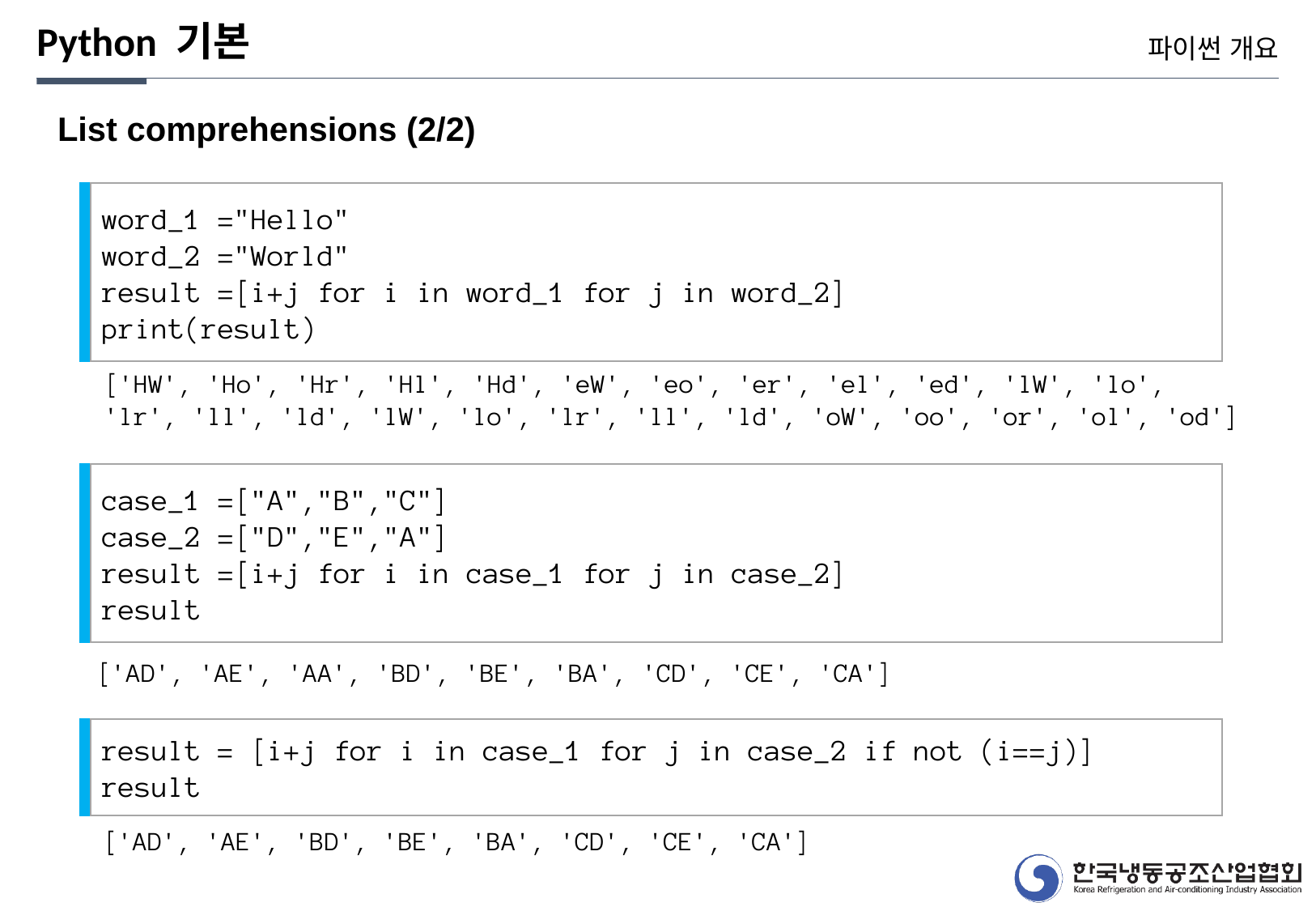

Python 기본
파이썬 개요
List comprehensions (2/2)

word_1 ="Hello"
word_2 ="World"
result =[i+j for i in word_1 for j in word_2]
print(result)
['HW', 'Ho', 'Hr', 'Hl', 'Hd', 'eW', 'eo', 'er', 'el', 'ed', 'lW', 'lo', 'lr', 'll', 'ld', 'lW', 'lo', 'lr', 'll', 'ld', 'oW', 'oo', 'or', 'ol', 'od']

case_1 =["A","B","C"]
case_2 =["D","E","A"]
result =[i+j for i in case_1 for j in case_2]
result
['AD', 'AE', 'AA', 'BD', 'BE', 'BA', 'CD', 'CE', 'CA']

result = [i+j for i in case_1 for j in case_2 if not (i==j)]
result
['AD', 'AE', 'BD', 'BE', 'BA', 'CD', 'CE', 'CA']